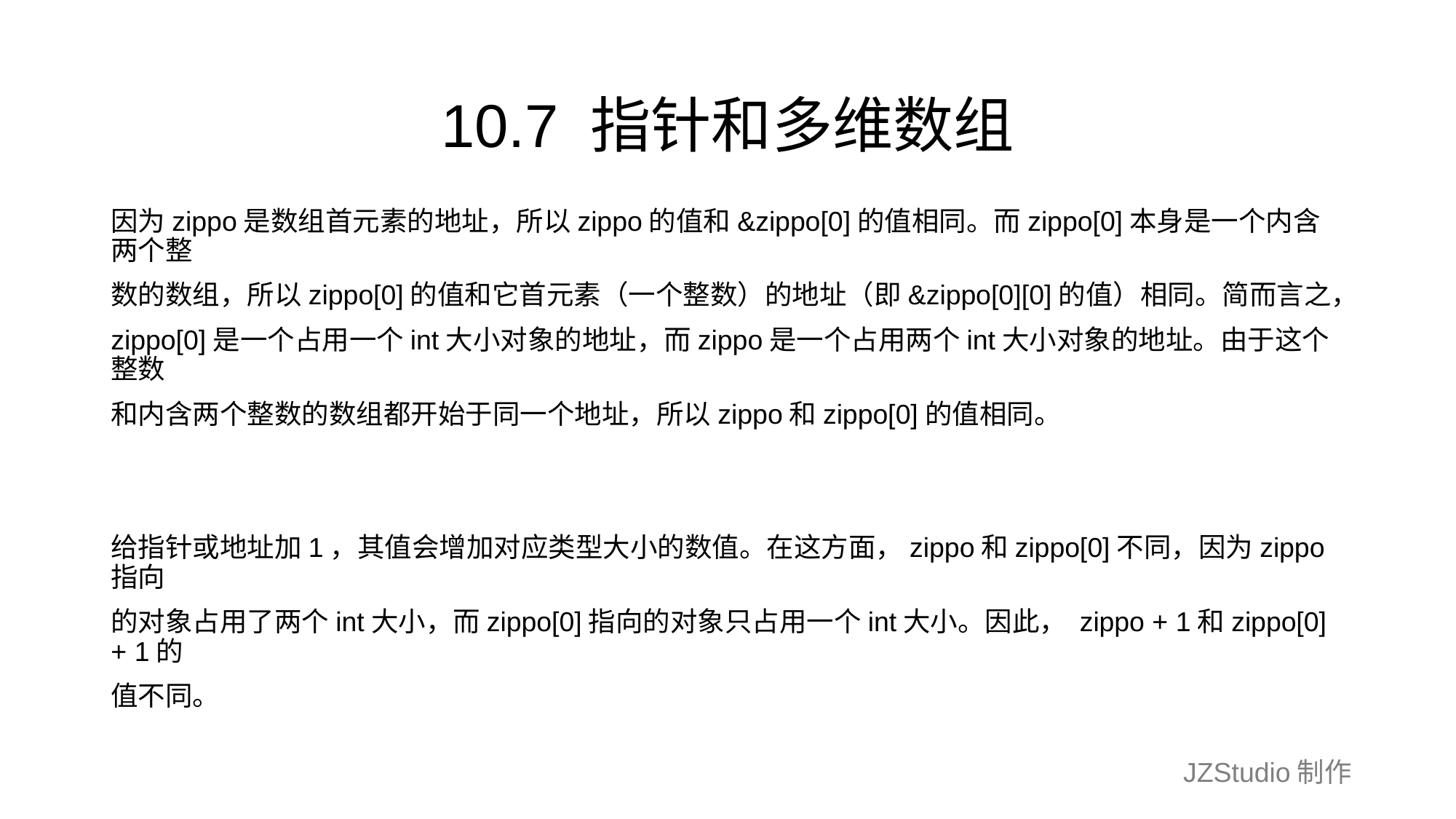

# 10.7 指针和多维数组
因为zippo是数组首元素的地址，所以zippo的值和&zippo[0]的值相同。而zippo[0]本身是一个内含两个整
数的数组，所以zippo[0]的值和它首元素（一个整数）的地址（即&zippo[0][0]的值）相同。简而言之，
zippo[0]是一个占用一个int大小对象的地址，而zippo是一个占用两个int大小对象的地址。由于这个整数
和内含两个整数的数组都开始于同一个地址，所以zippo和zippo[0]的值相同。

给指针或地址加1，其值会增加对应类型大小的数值。在这方面，zippo和zippo[0]不同，因为zippo指向
的对象占用了两个int大小，而zippo[0]指向的对象只占用一个int大小。因此， zippo + 1和zippo[0] + 1的
值不同。